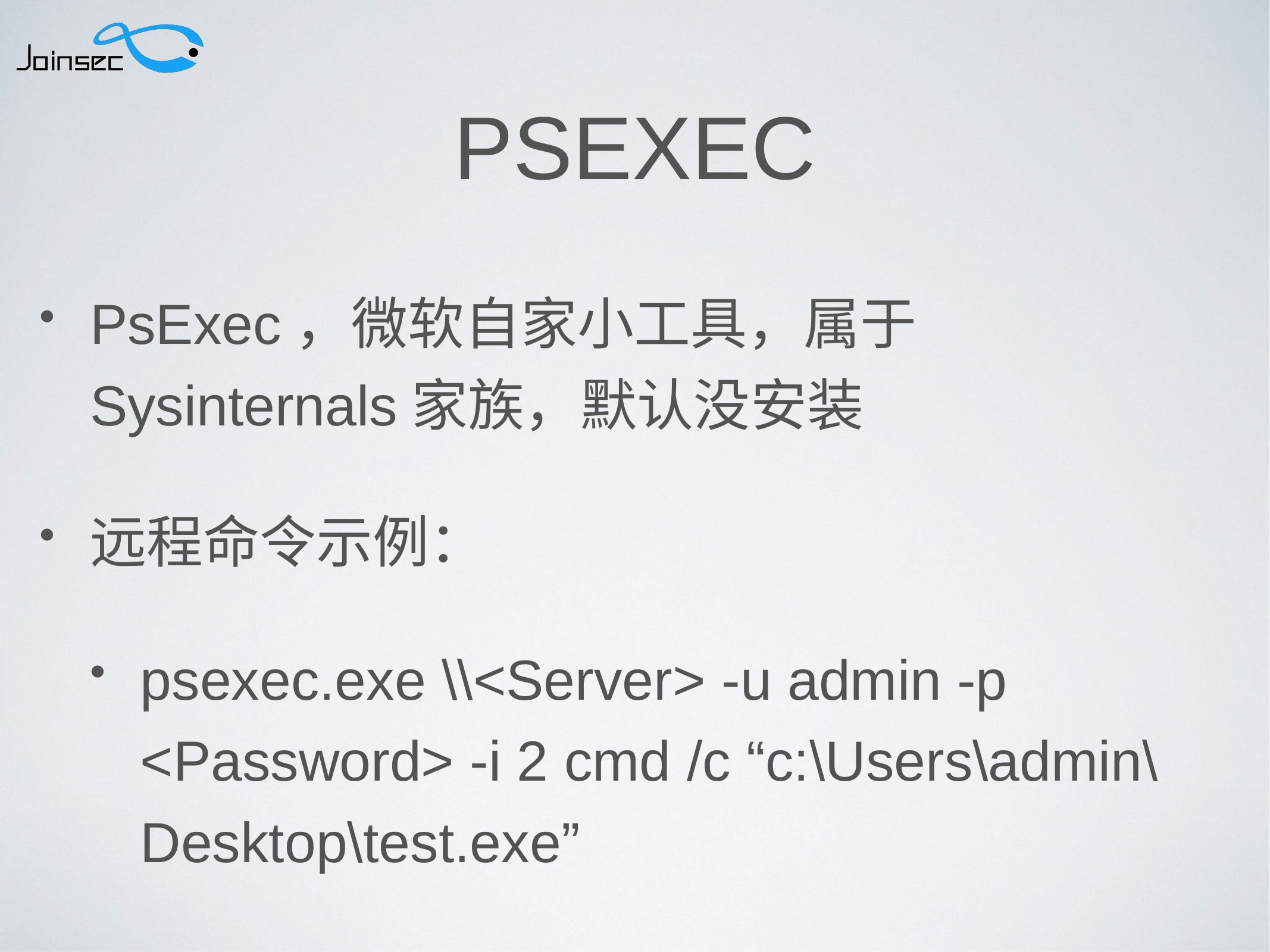

# PsExec
PsExec，微软自家小工具，属于Sysinternals家族，默认没安装
远程命令示例：
psexec.exe \\<Server> -u admin -p <Password> -i 2 cmd /c “c:\Users\admin\Desktop\test.exe”